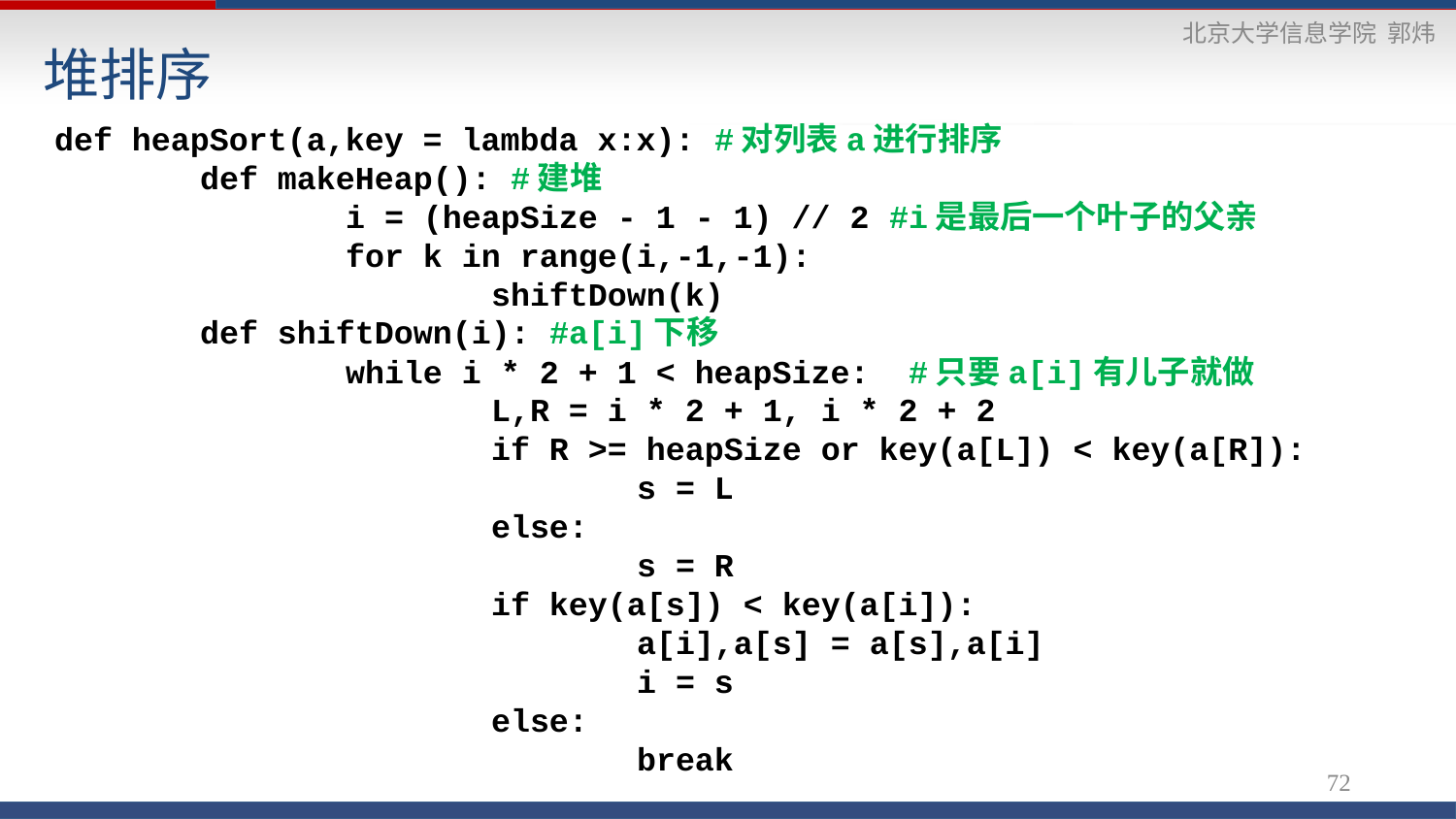

# 堆排序
def heapSort(a,key = lambda x:x): #对列表a进行排序
	def makeHeap(): #建堆
		i = (heapSize - 1 - 1) // 2 #i是最后一个叶子的父亲
		for k in range(i,-1,-1):
			shiftDown(k)
	def shiftDown(i): #a[i]下移
		while i * 2 + 1 < heapSize:  #只要a[i]有儿子就做
			L,R = i * 2 + 1, i * 2 + 2
			if R >= heapSize or key(a[L]) < key(a[R]):
				s = L
			else:
				s = R
			if key(a[s]) < key(a[i]):
				a[i],a[s] = a[s],a[i]
				i = s
			else:
				break
72